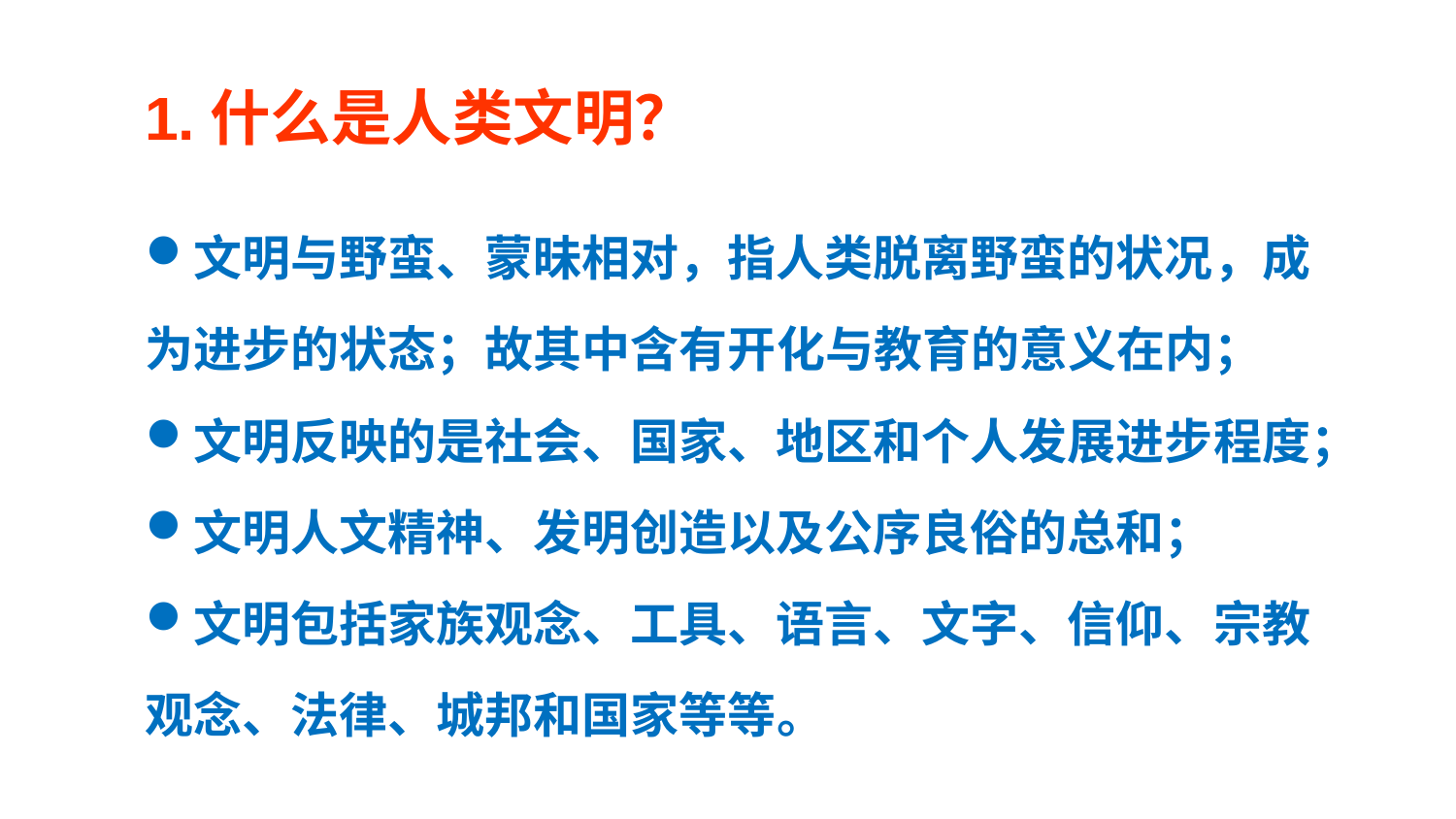

1.什么是人类文明？

文明与野蛮、蒙昧相对，指人类脱离野蛮的状况，成为进步的状态；故其中含有开化与教育的意义在内；
文明反映的是社会、国家、地区和个人发展进步程度；
文明人文精神、发明创造以及公序良俗的总和；
文明包括家族观念、工具、语言、文字、信仰、宗教观念、法律、城邦和国家等等。